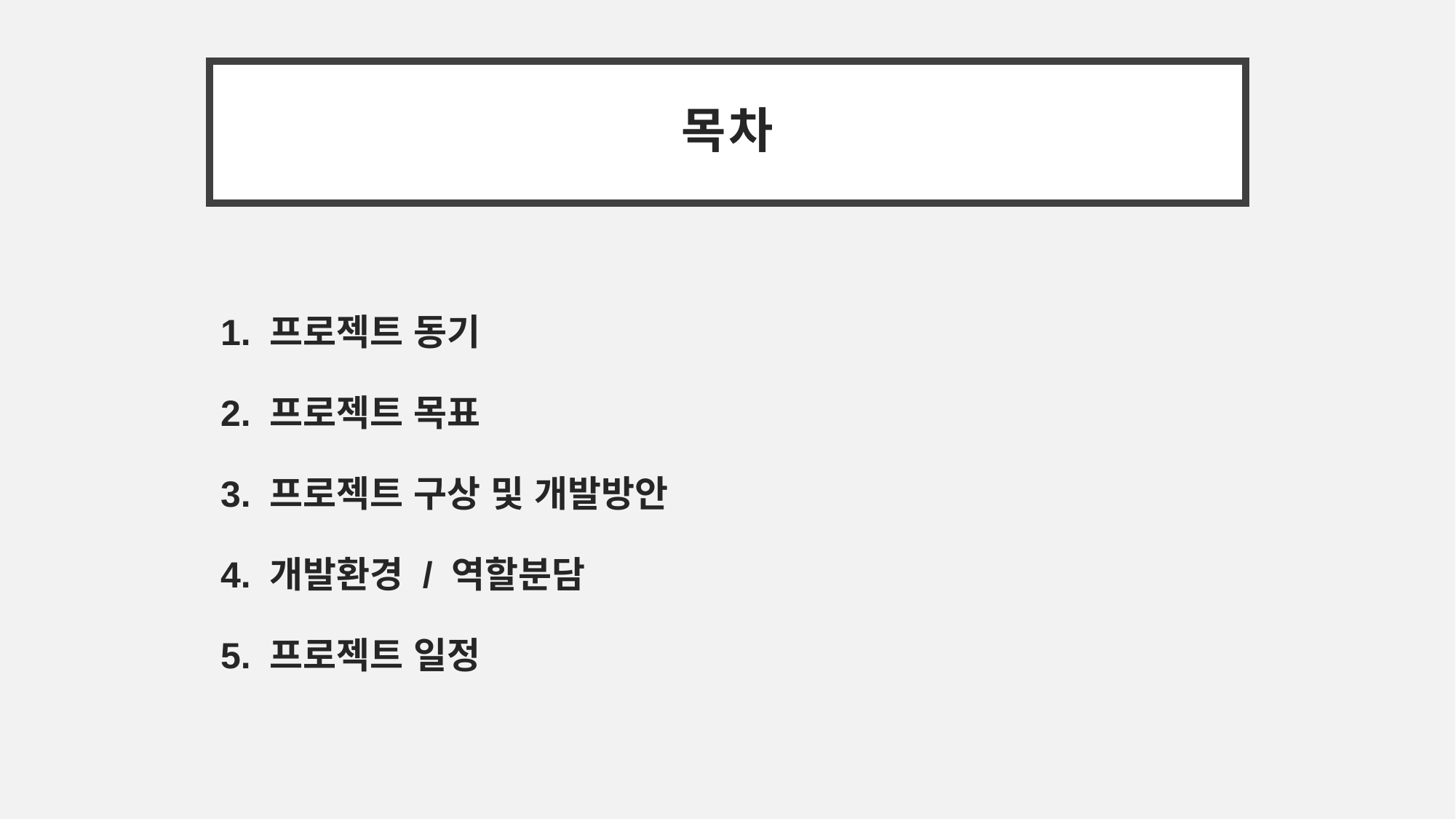

# 목차
1. 프로젝트 동기
2. 프로젝트 목표
3. 프로젝트 구상 및 개발방안
4. 개발환경 / 역할분담
5. 프로젝트 일정